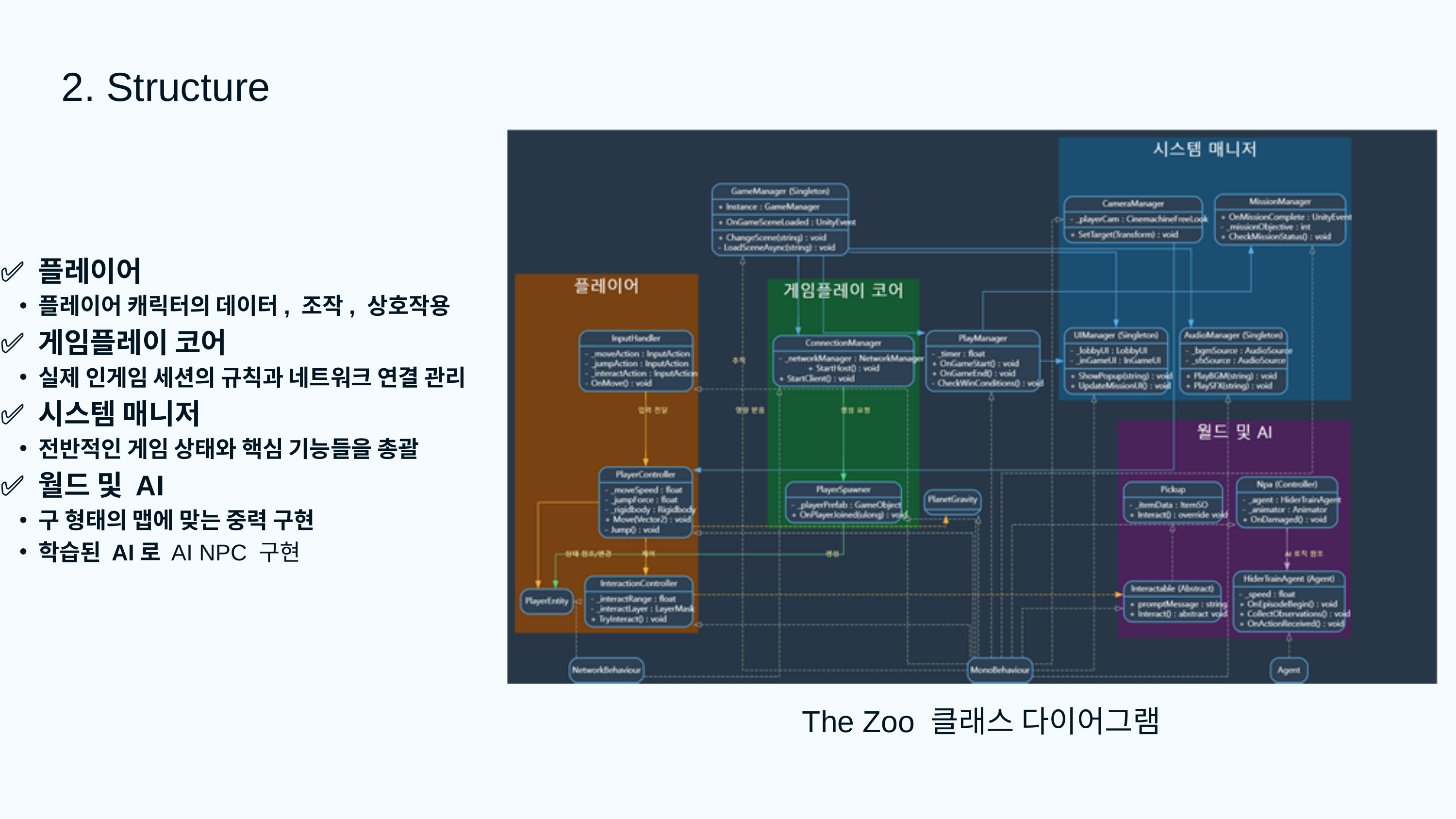

2. Structure

✅ 플레이어
플레이어 캐릭터의 데이터, 조작, 상호작용
✅ 게임플레이 코어
실제 인게임 세션의 규칙과 네트워크 연결 관리
✅ 시스템 매니저
전반적인 게임 상태와 핵심 기능들을 총괄
✅ 월드 및 AI
구 형태의 맵에 맞는 중력 구현
학습된 AI로 AI NPC 구현

The Zoo 클래스 다이어그램